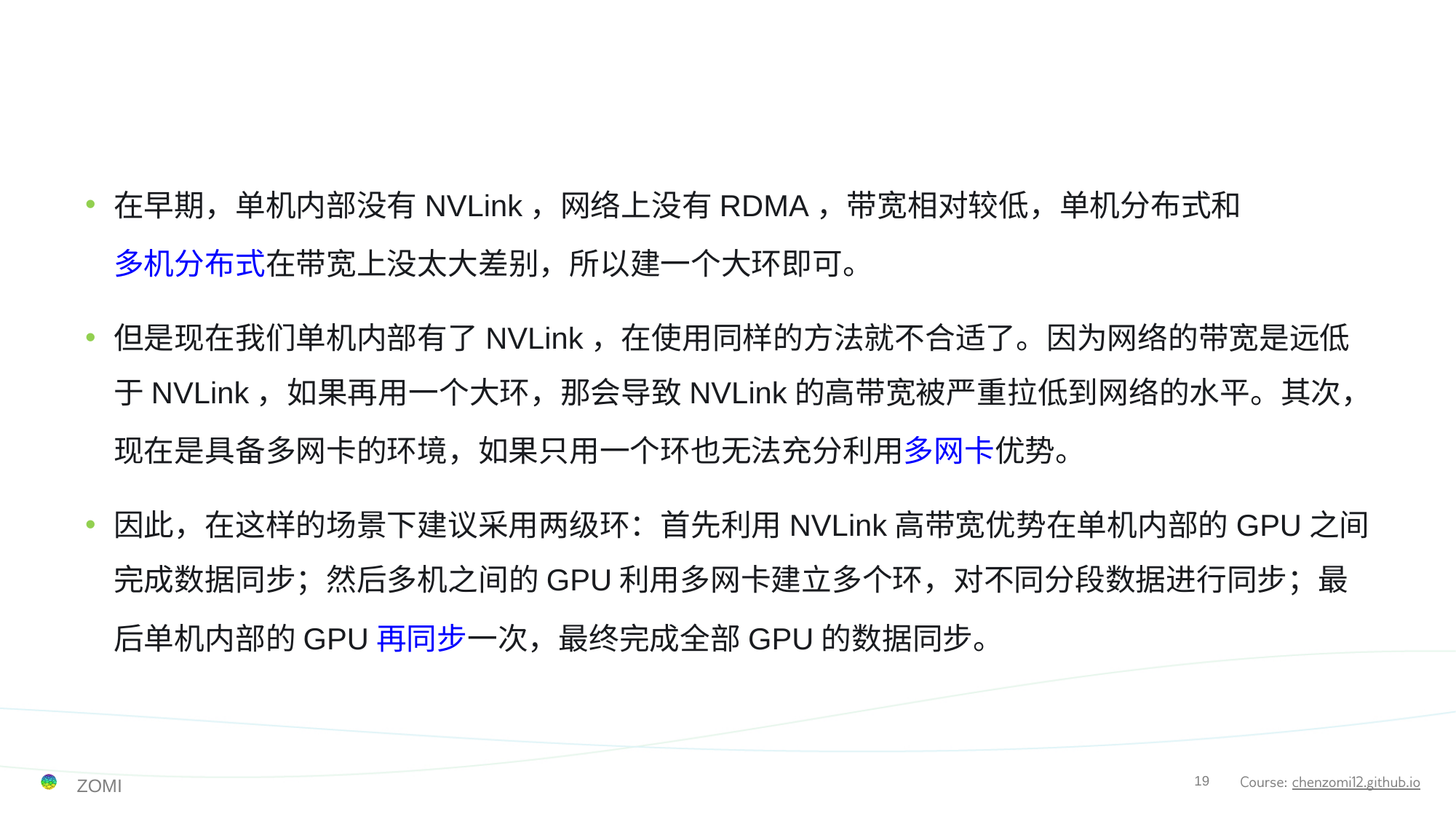

#
在早期，单机内部没有NVLink，网络上没有RDMA，带宽相对较低，单机分布式和多机分布式在带宽上没太大差别，所以建一个大环即可。
但是现在我们单机内部有了NVLink，在使用同样的方法就不合适了。因为网络的带宽是远低于NVLink，如果再用一个大环，那会导致NVLink的高带宽被严重拉低到网络的水平。其次，现在是具备多网卡的环境，如果只用一个环也无法充分利用多网卡优势。
因此，在这样的场景下建议采用两级环：首先利用NVLink高带宽优势在单机内部的GPU之间完成数据同步；然后多机之间的GPU利用多网卡建立多个环，对不同分段数据进行同步；最后单机内部的GPU再同步一次，最终完成全部GPU的数据同步。